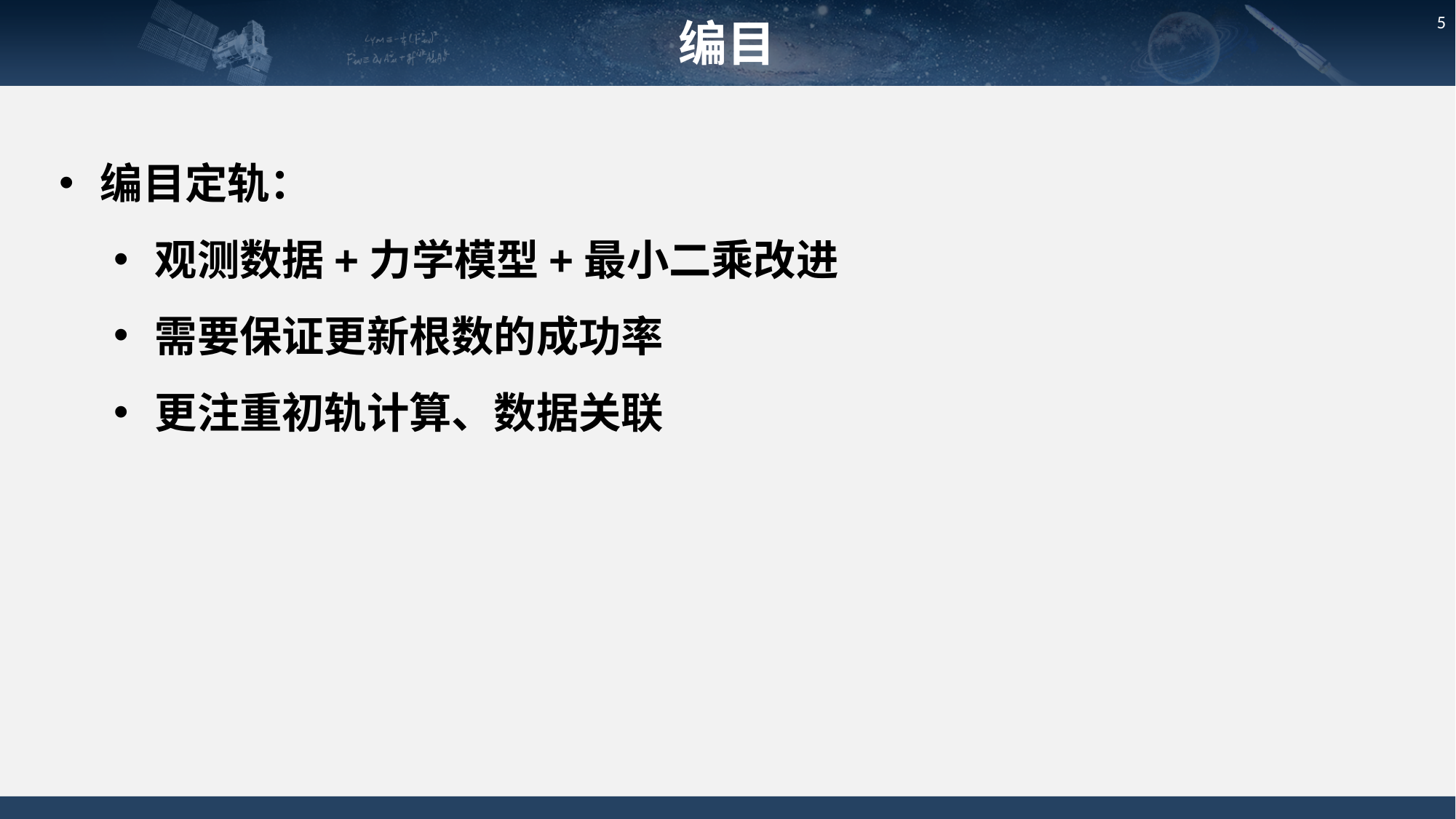

编目
5
编目定轨：
观测数据+力学模型+最小二乘改进
需要保证更新根数的成功率
更注重初轨计算、数据关联